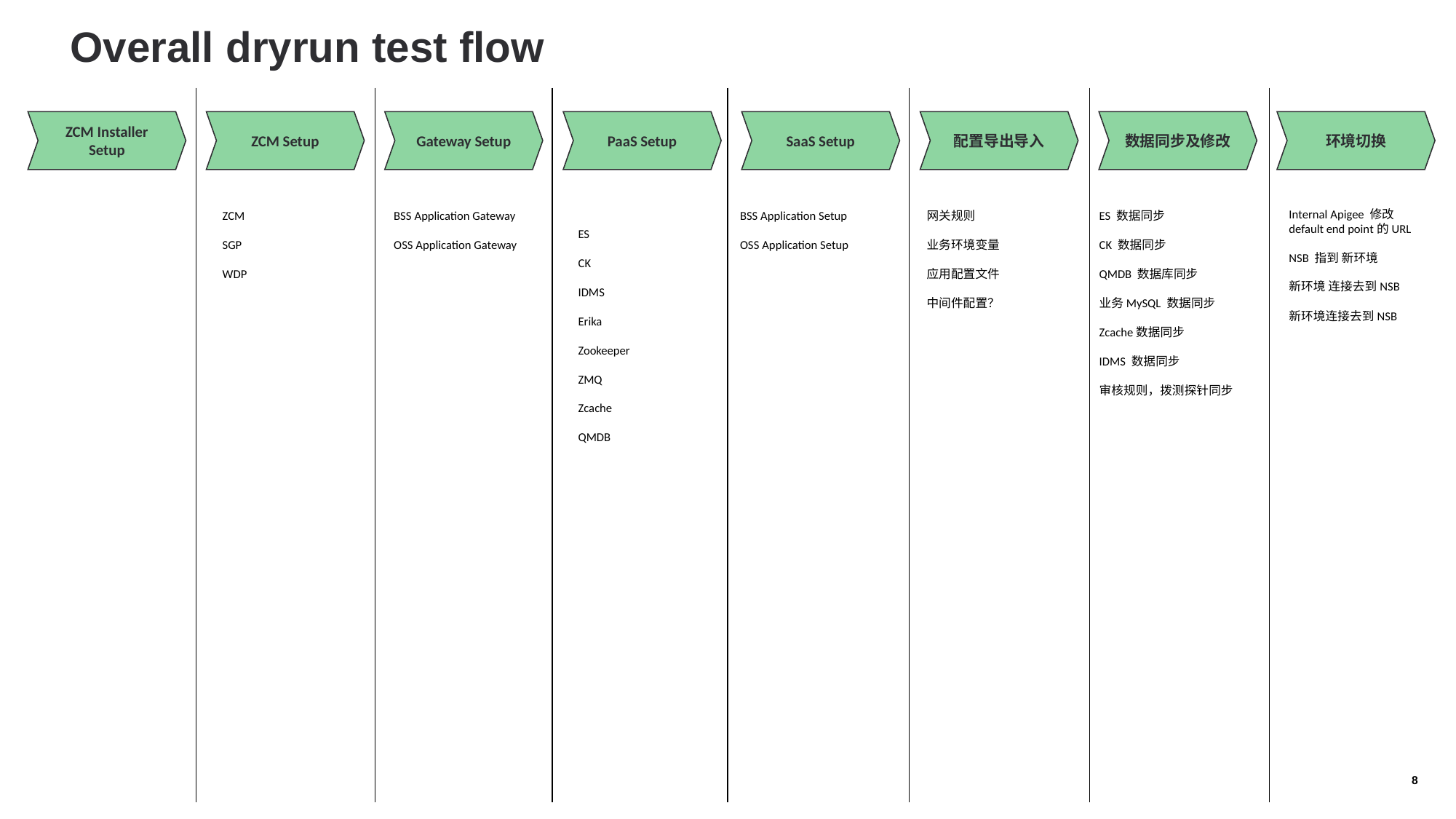

Overall dryrun test flow
ZCM Installer Setup
ZCM Setup
Gateway Setup
PaaS Setup
SaaS Setup
配置导出导入
数据同步及修改
环境切换
Internal Apigee 修改 default end point的URL

NSB 指到 新环境

新环境 连接去到NSB

新环境连接去到NSB
BSS Application Setup

OSS Application Setup
ES 数据同步

CK 数据同步

QMDB 数据库同步

业务MySQL 数据同步

Zcache数据同步

IDMS 数据同步

审核规则，拨测探针同步

ZCM

SGP

WDP
BSS Application Gateway

OSS Application Gateway
网关规则

业务环境变量

应用配置文件

中间件配置？

ES

CK

IDMS

Erika

Zookeeper

ZMQ

Zcache

QMDB